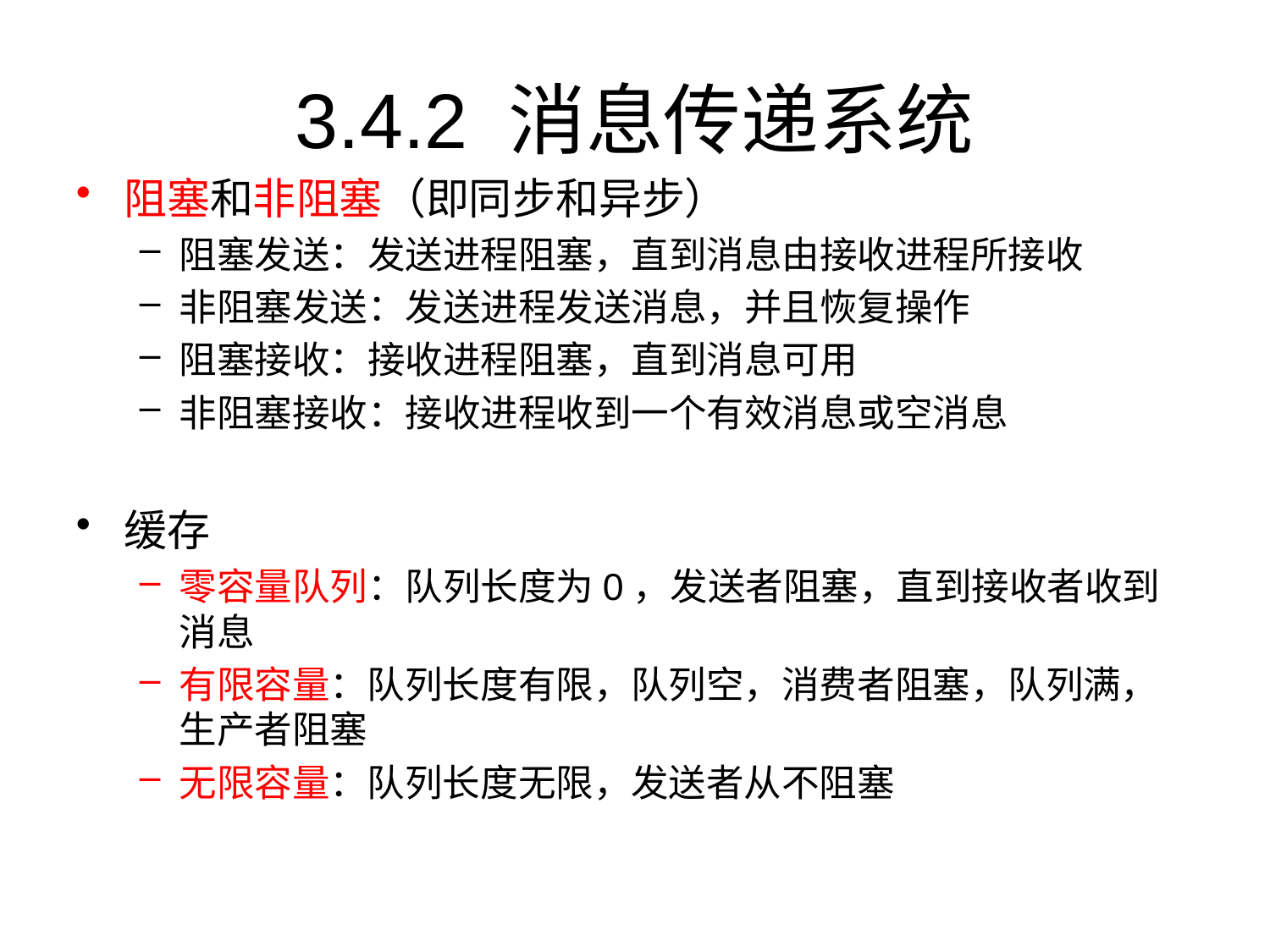

# 3.4.2 消息传递系统
阻塞和非阻塞（即同步和异步）
阻塞发送：发送进程阻塞，直到消息由接收进程所接收
非阻塞发送：发送进程发送消息，并且恢复操作
阻塞接收：接收进程阻塞，直到消息可用
非阻塞接收：接收进程收到一个有效消息或空消息

缓存
零容量队列：队列长度为0，发送者阻塞，直到接收者收到消息
有限容量：队列长度有限，队列空，消费者阻塞，队列满，生产者阻塞
无限容量：队列长度无限，发送者从不阻塞